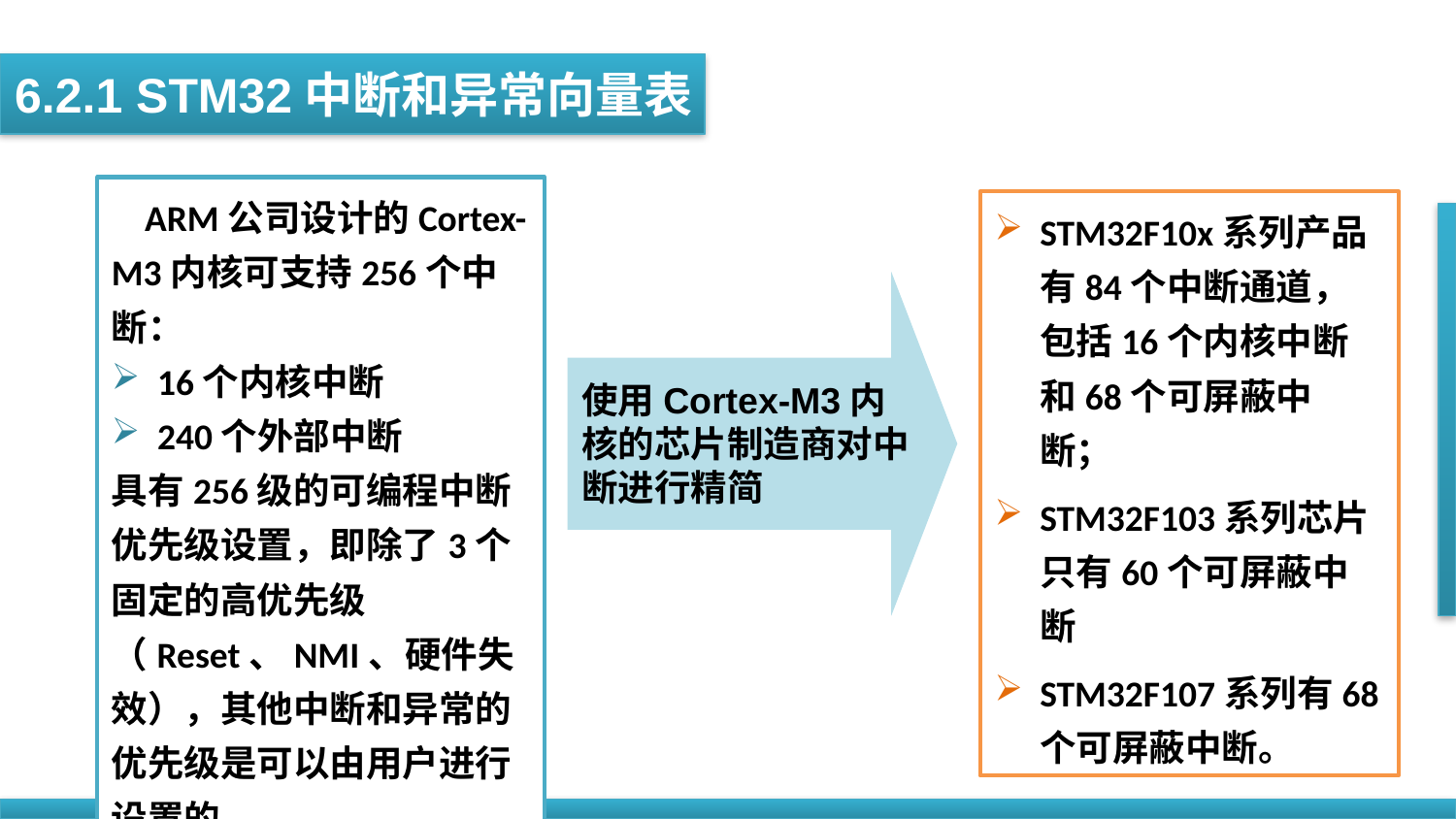

6.2.1 STM32中断和异常向量表
    ARM公司设计的Cortex-M3内核可支持256个中断：
16个内核中断
240个外部中断
具有256级的可编程中断优先级设置，即除了3个固定的高优先级（Reset、NMI、硬件失效），其他中断和异常的优先级是可以由用户进行设置的
STM32F10x系列产品有84个中断通道，包括16个内核中断和68个可屏蔽中断；
STM32F103系列芯片只有60个可屏蔽中断
STM32F107系列有68个可屏蔽中断。

使用Cortex-M3内核的芯片制造商对中断进行精简